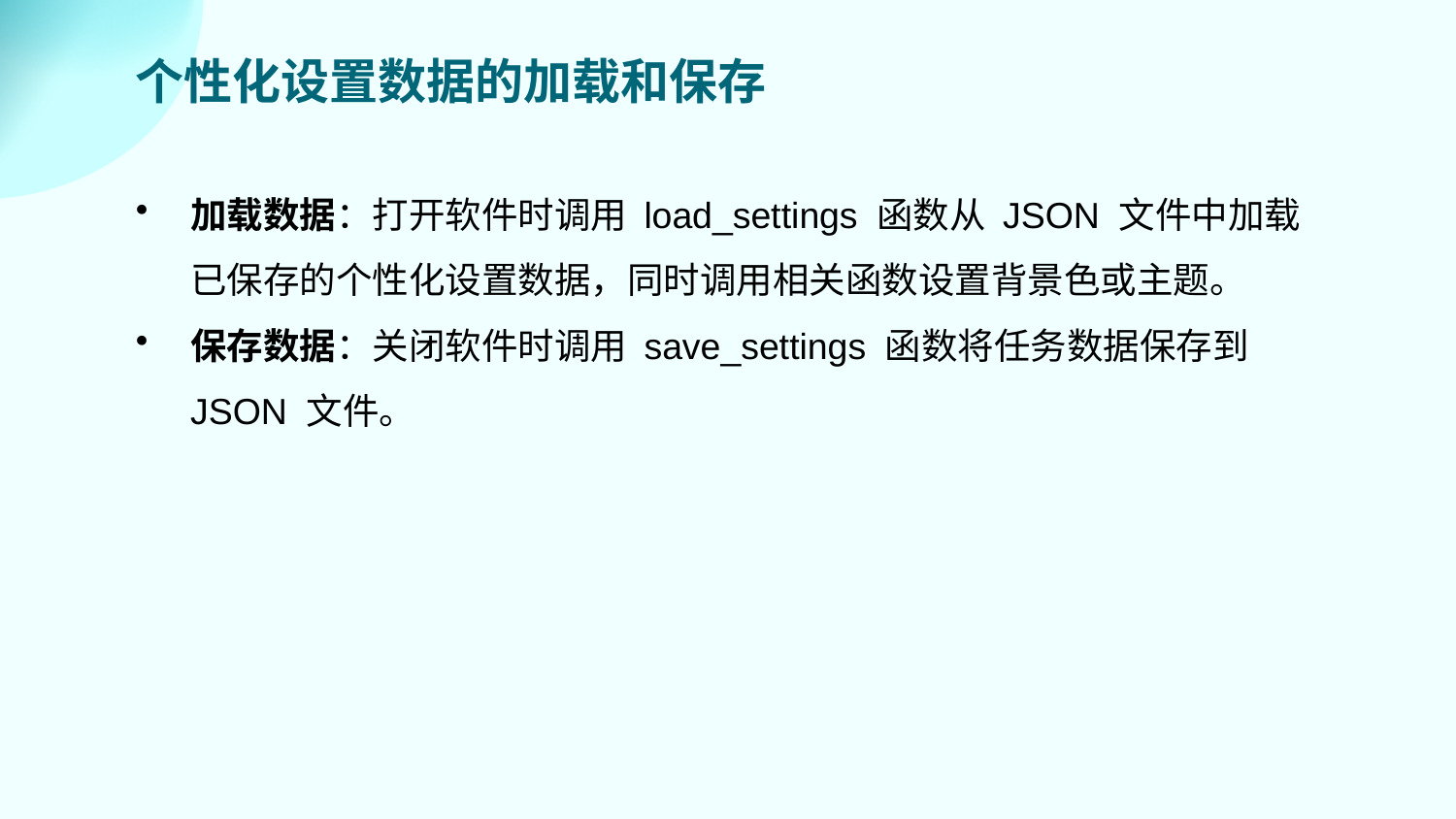

个性化设置数据的加载和保存
加载数据：打开软件时调用 load_settings 函数从 JSON 文件中加载已保存的个性化设置数据，同时调用相关函数设置背景色或主题。
保存数据：关闭软件时调用 save_settings 函数将任务数据保存到 JSON 文件。